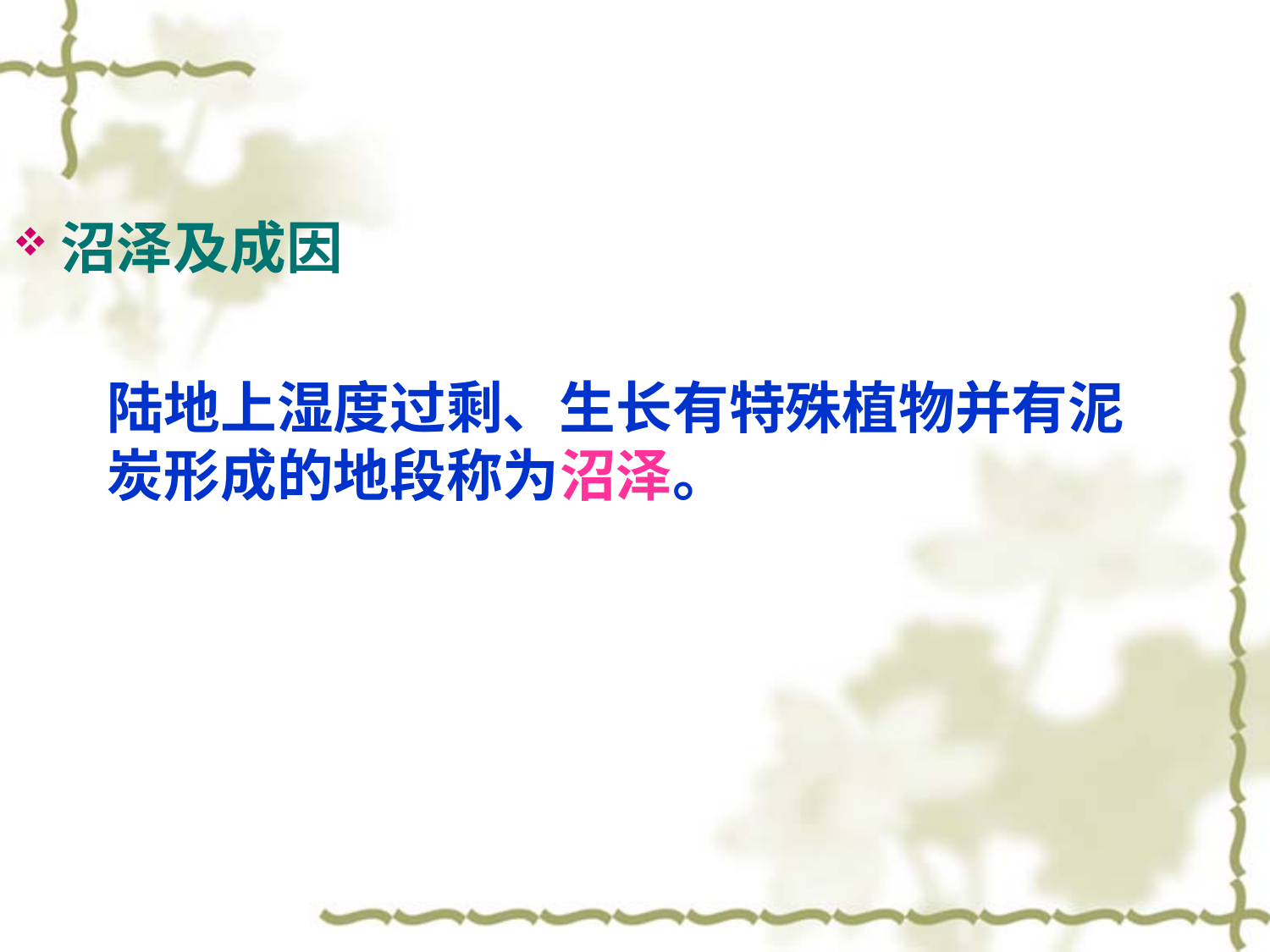

沼泽及成因

陆地上湿度过剩、生长有特殊植物并有泥炭形成的地段称为沼泽。